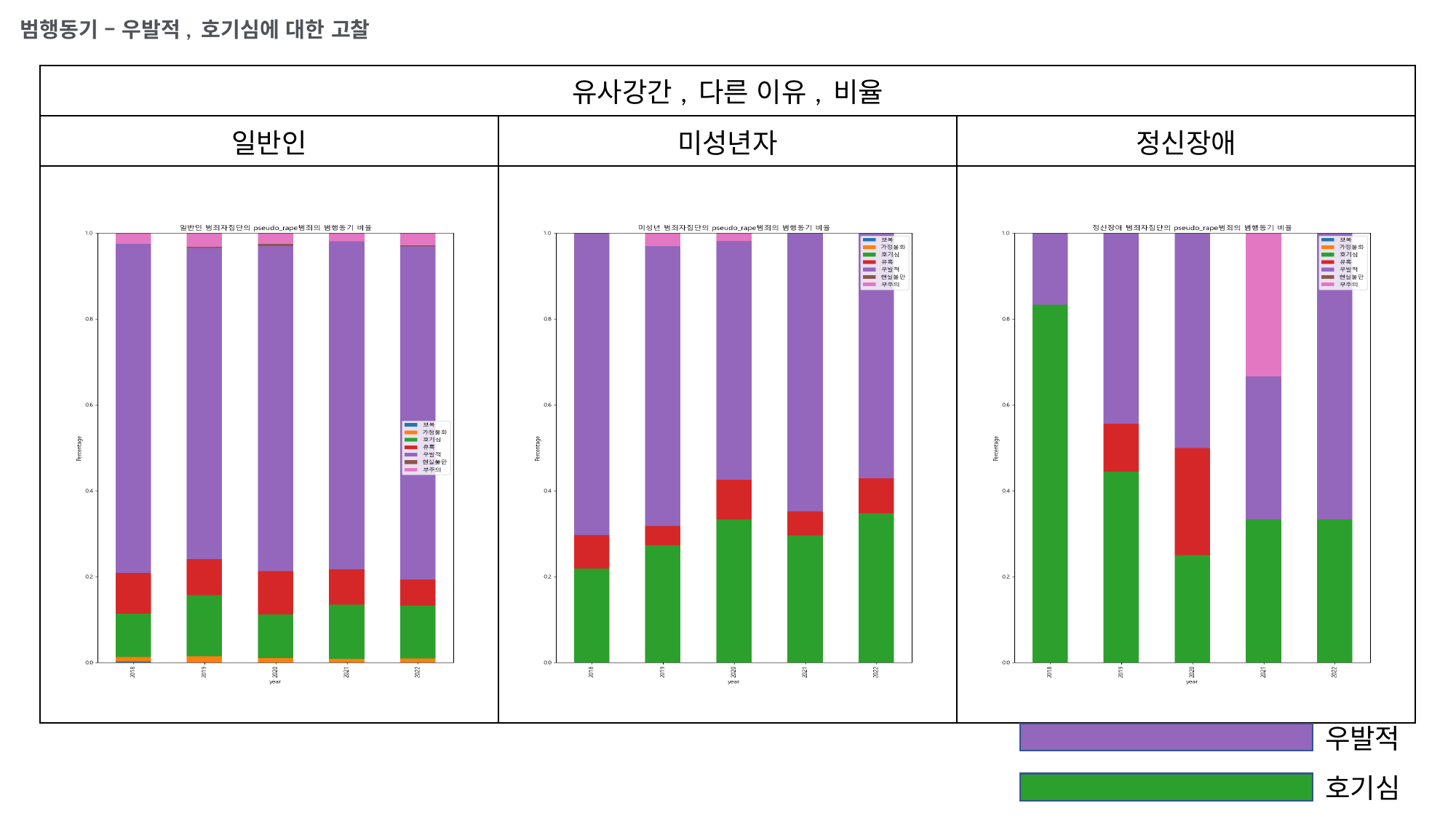

범행동기 – 우발적, 호기심에 대한 고찰
| 유사강간, 다른 이유, 비율 |  |  |
| --- | --- | --- |
| 일반인 | 미성년자 | 정신장애 |
|  |  |  |
우발적

호기심